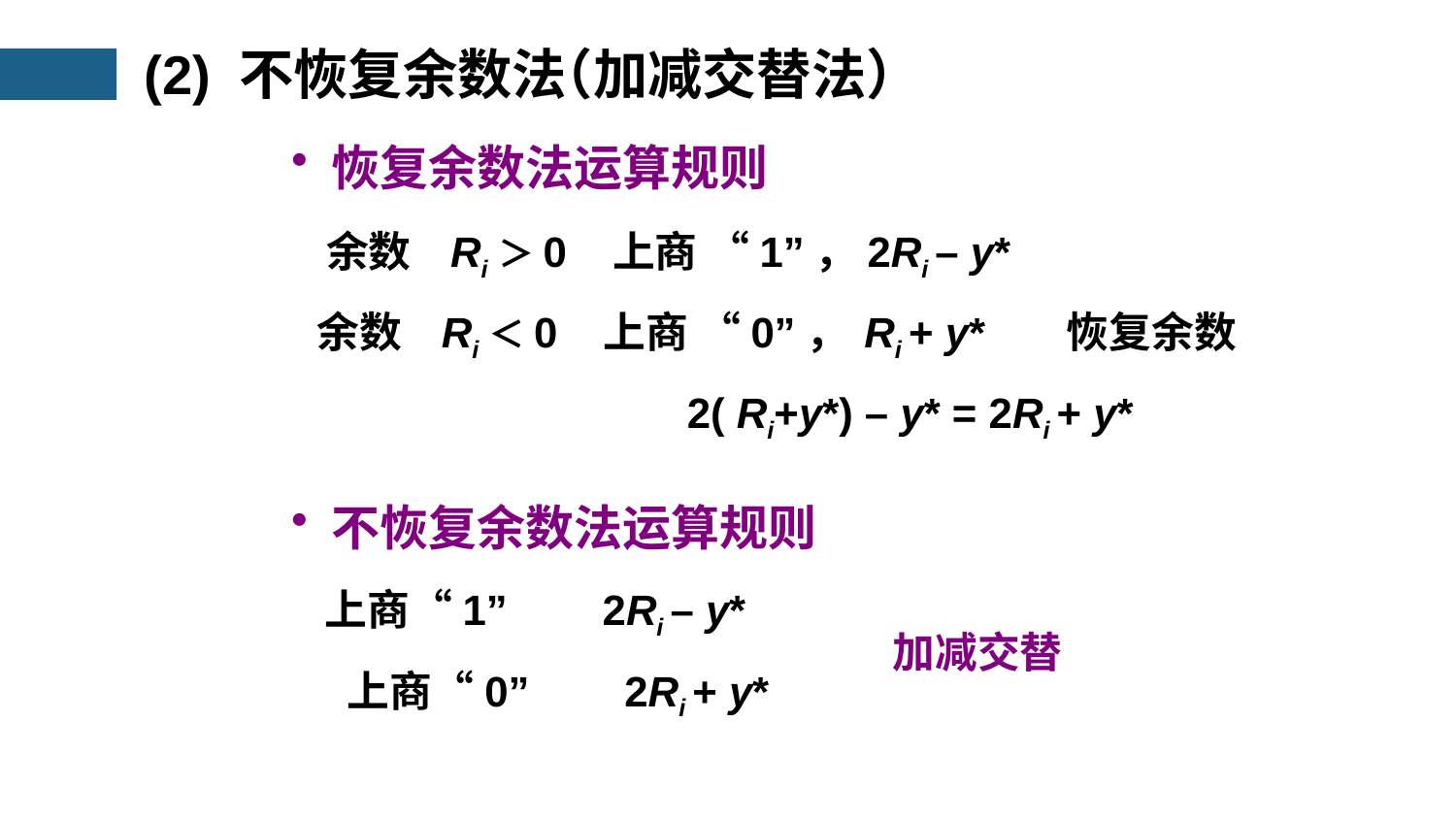

(2) 不恢复余数法
（加减交替法）
 恢复余数法运算规则
余数   Ri＞0   上商 “1”，2Ri – y*
余数   Ri＜0   上商 “0”，  Ri + y*      恢复余数
2( Ri+y*) – y* = 2Ri + y*
 不恢复余数法运算规则
上商“1”        2Ri – y*
加减交替
上商“0”        2Ri + y*